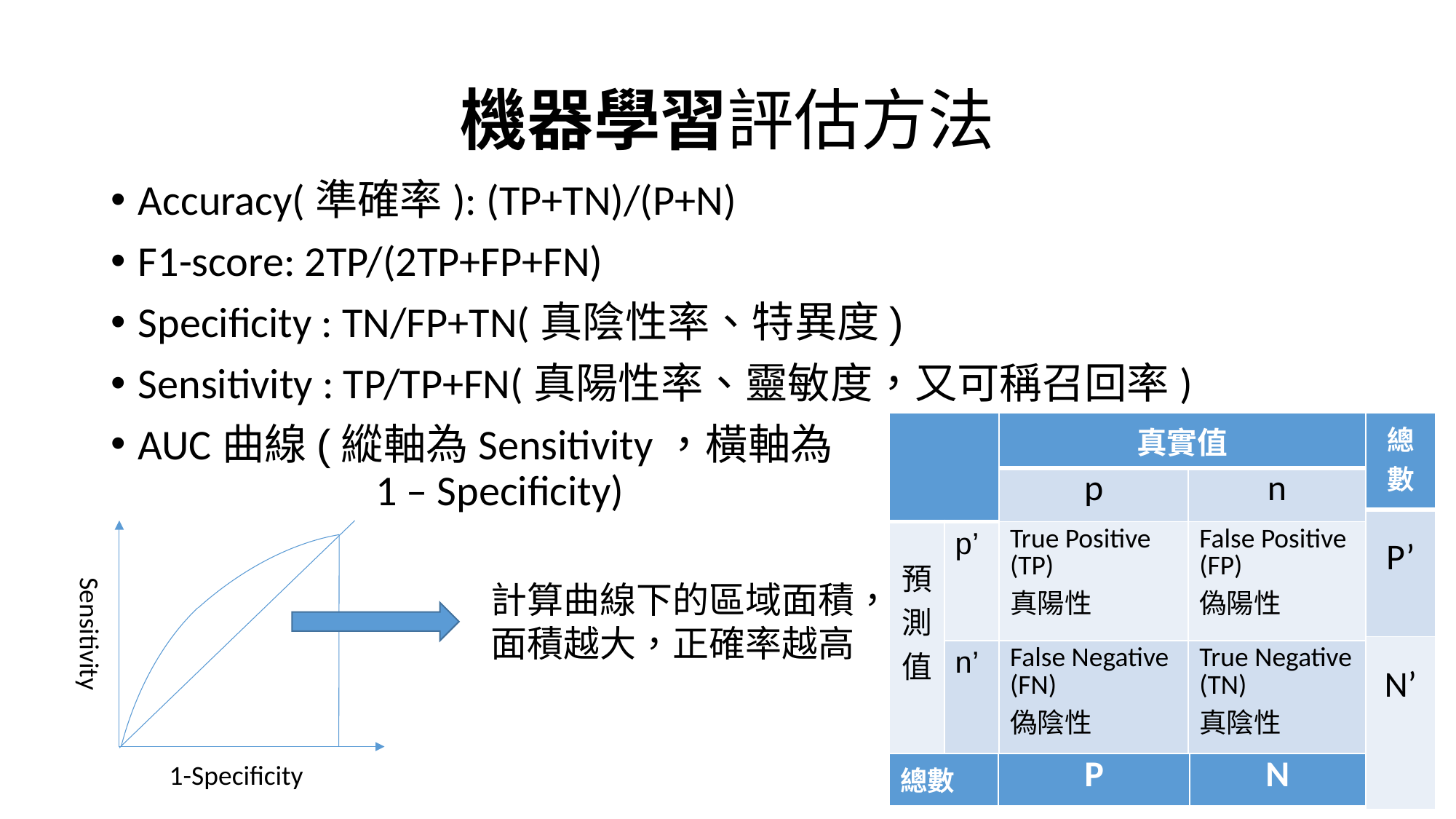

# 機器學習評估方法
Accuracy(準確率): (TP+TN)/(P+N)
F1-score: 2TP/(2TP+FP+FN)
Specificity : TN/FP+TN(真陰性率、特異度)
Sensitivity : TP/TP+FN(真陽性率、靈敏度，又可稱召回率)
AUC曲線(縱軸為Sensitivity，橫軸為
                        1 – Specificity)

|  |  | 真實值 |  |
| --- | --- | --- | --- |
|  |  | p | n |
| 預 測 值 | p’ | True Positive (TP) 真陽性 | False Positive (FP) 偽陽性 |
|  | n’ | False Negative (FN) 偽陰性 | True Negative (TN) 真陰性 |
| 總 數 |
| --- |
| P’ |
| N’ |
Sensitivity
計算曲線下的區域面積，面積越大，正確率越高

1-Specificity
| 總數 | P | N |
| --- | --- | --- |
26